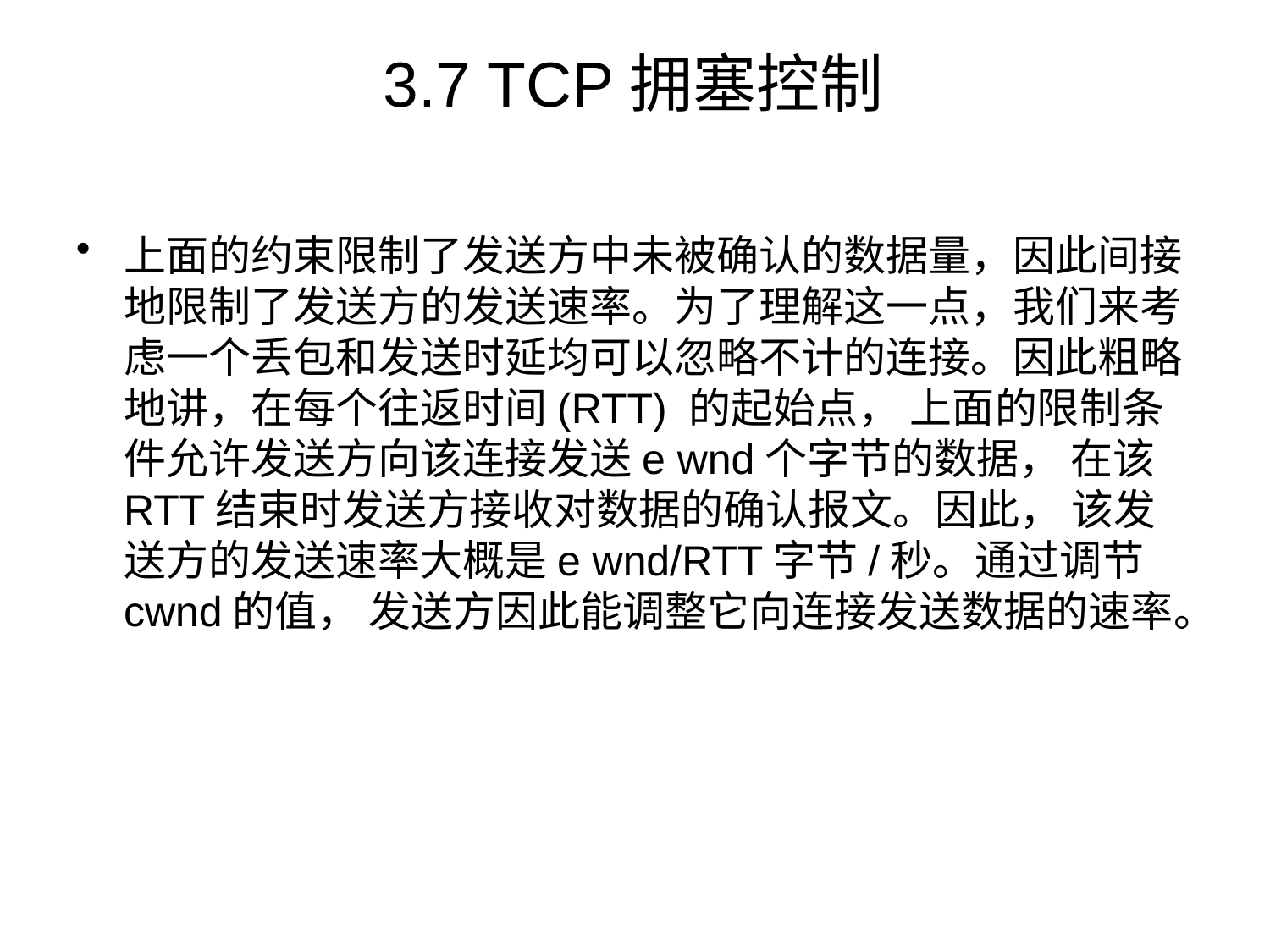

# 3.7 TCP拥塞控制
上面的约束限制了发送方中未被确认的数据量，因此间接地限制了发送方的发送速率。为了理解这一点，我们来考虑一个丢包和发送时延均可以忽略不计的连接。因此粗略地讲，在每个往返时间(RTT) 的起始点， 上面的限制条件允许发送方向该连接发送e wnd个字节的数据， 在该RTT结束时发送方接收对数据的确认报文。因此， 该发送方的发送速率大概是e wnd/RTT字节/秒。通过调节cwnd的值， 发送方因此能调整它向连接发送数据的速率。